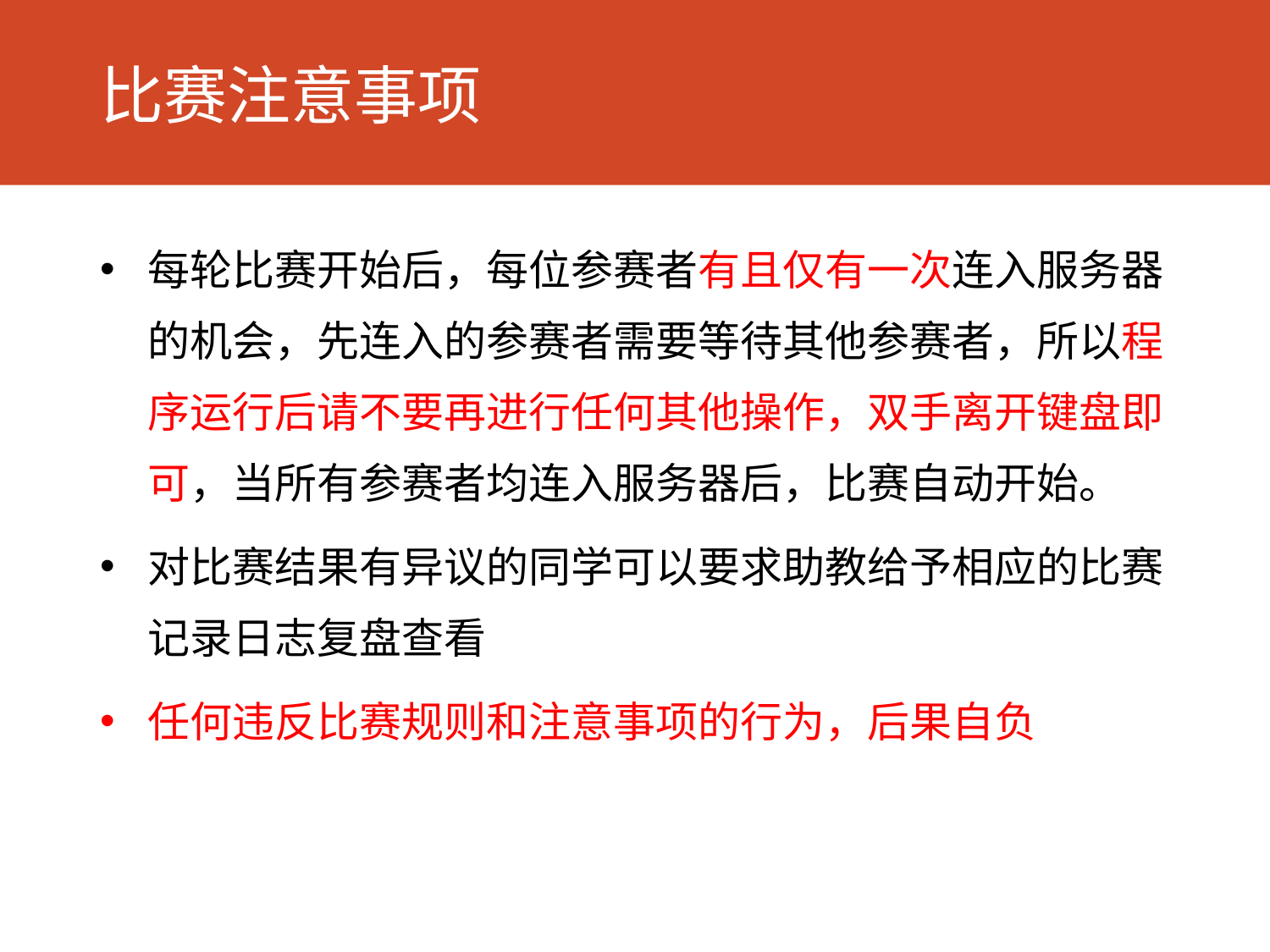

# 比赛注意事项
每轮比赛开始后，每位参赛者有且仅有一次连入服务器的机会，先连入的参赛者需要等待其他参赛者，所以程序运行后请不要再进行任何其他操作，双手离开键盘即可，当所有参赛者均连入服务器后，比赛自动开始。
对比赛结果有异议的同学可以要求助教给予相应的比赛记录日志复盘查看
任何违反比赛规则和注意事项的行为，后果自负